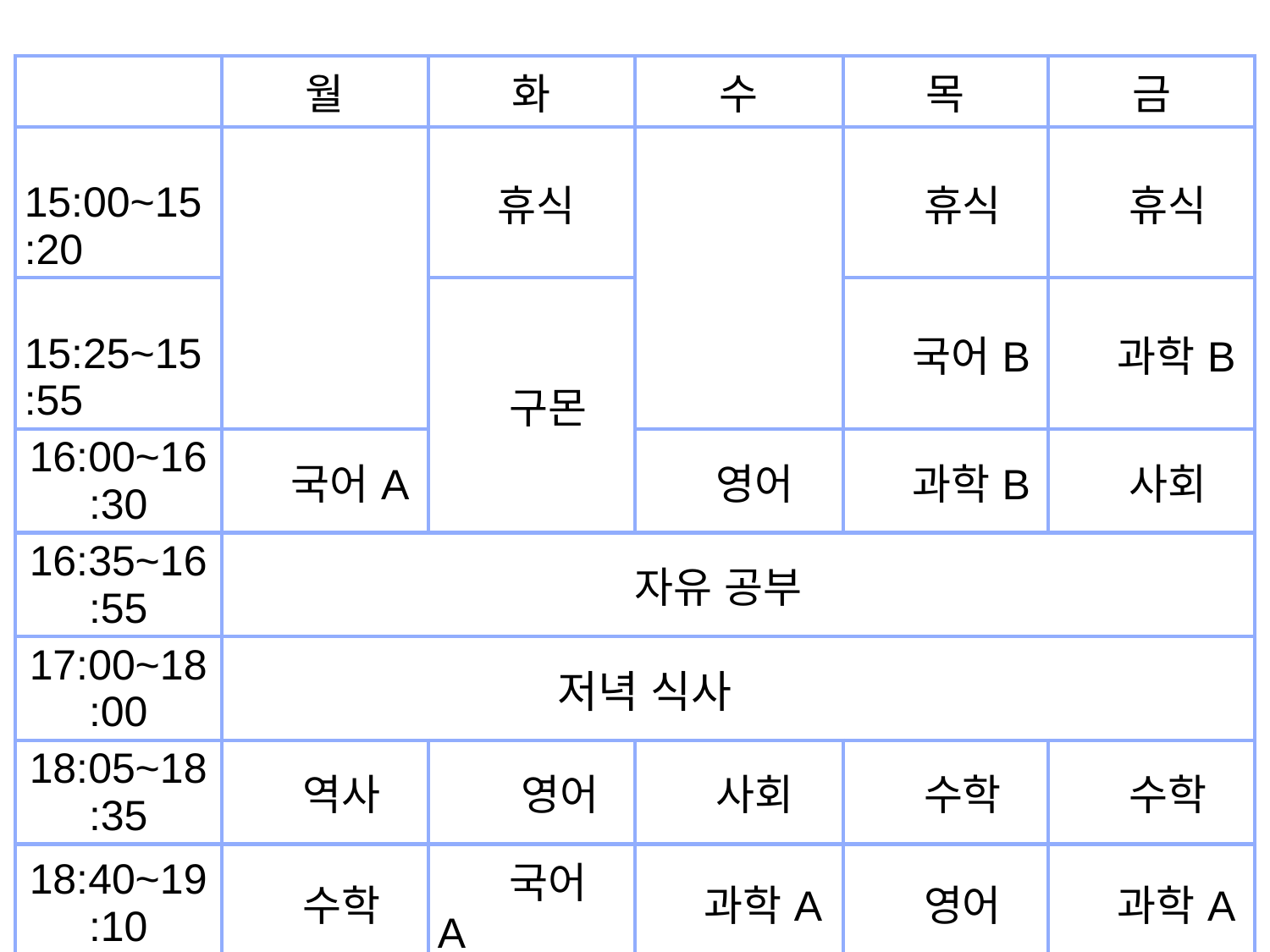

|  | 월 | 화 | 수 | 목 | 금 |
| --- | --- | --- | --- | --- | --- |
| 15:00~15:20 |  | 휴식 |  | 휴식 | 휴식 |
| 15:25~15:55 |  | 구몬 |  | 국어B | 과학B |
| 16:00~16:30 | 국어A |  | 영어 | 과학B | 사회 |
| 16:35~16:55 | 자유 공부 |  |  |  |  |
| 17:00~18:00 | 저녁 식사 |  |  |  |  |
| 18:05~18:35 | 역사 | 영어 | 사회 | 수학 | 수학 |
| 18:40~19:10 | 수학 | 국어A | 과학A | 영어 | 과학A |
| 19:15~19:45 | 국어B | 수학 | 휴식 | 역사 | 휴식 |
| 20:00~21:00 | 추가 공부 |  |  |  |  |
| 21:00~22:00 | 운동 |  |  |  |  |